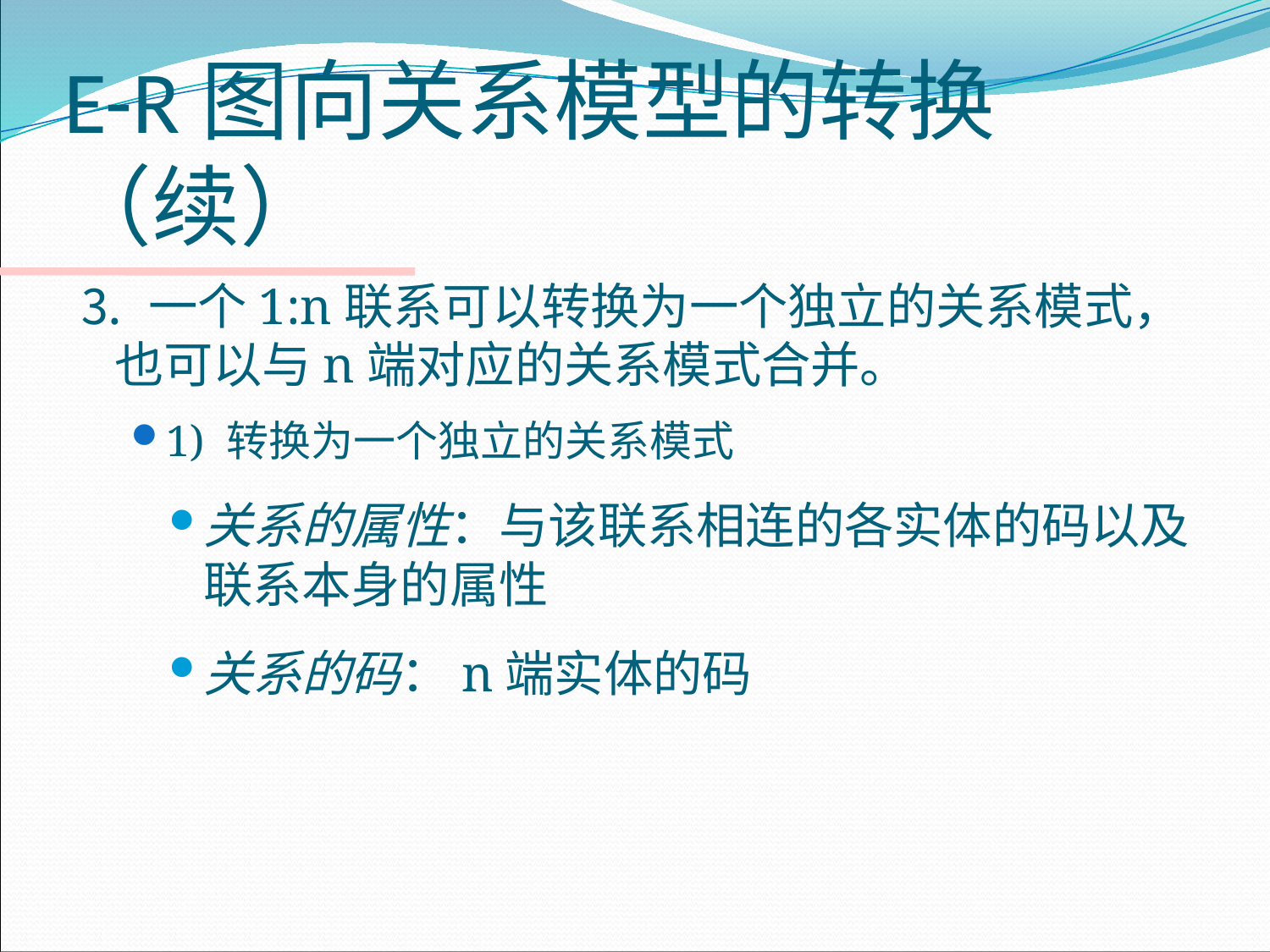

# E-R图向关系模型的转换（续）
⒊ 一个1:n联系可以转换为一个独立的关系模式，也可以与n端对应的关系模式合并。
1) 转换为一个独立的关系模式
关系的属性：与该联系相连的各实体的码以及联系本身的属性
关系的码：n端实体的码

749